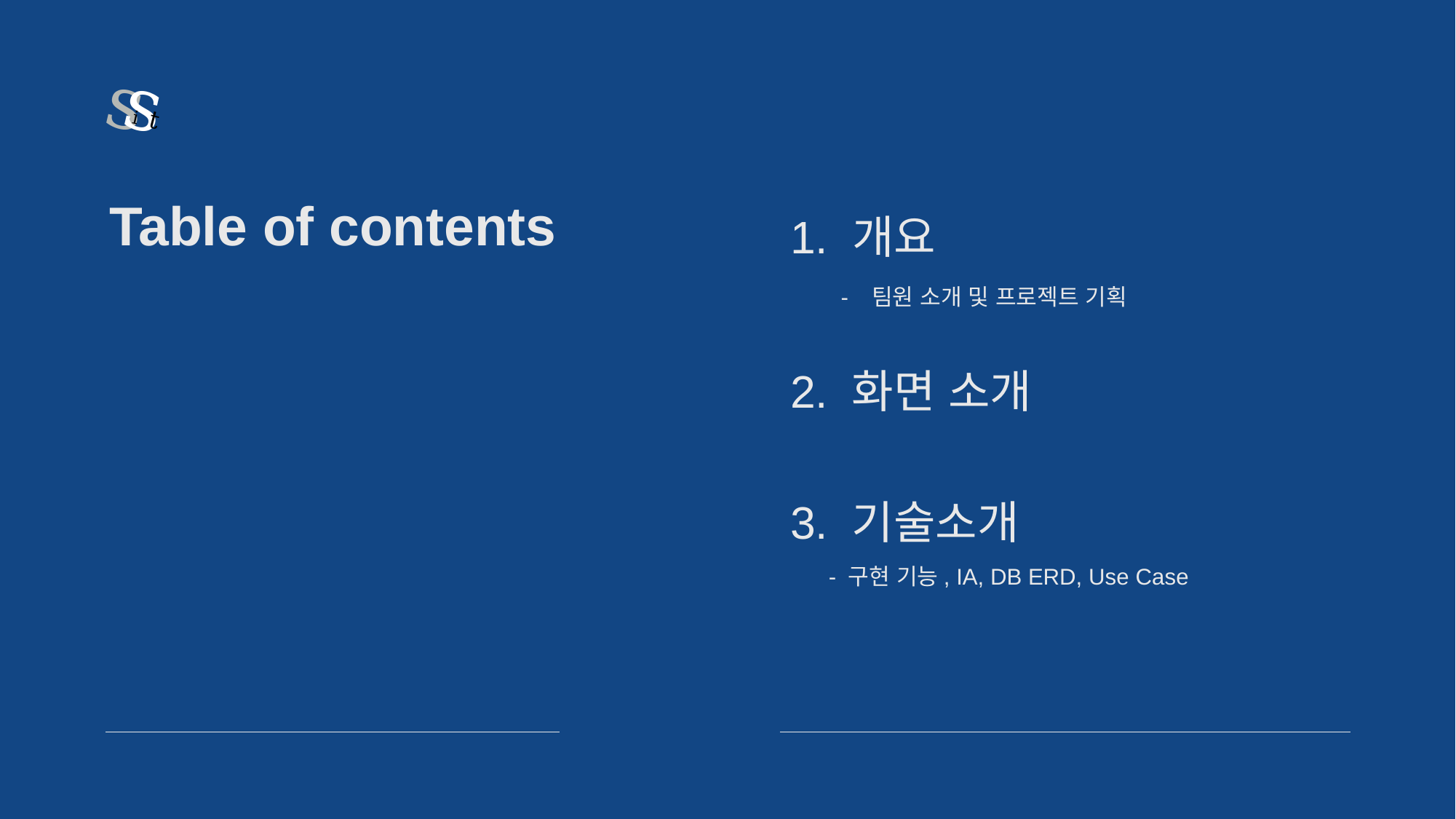

s
s
i
t
# Table of contents
개요
    - 팀원 소개 및 프로젝트 기획소개
 및
2. 화면 소개

3. 기술소개
      - 구현 기능, IA, DB ERD, Use Case